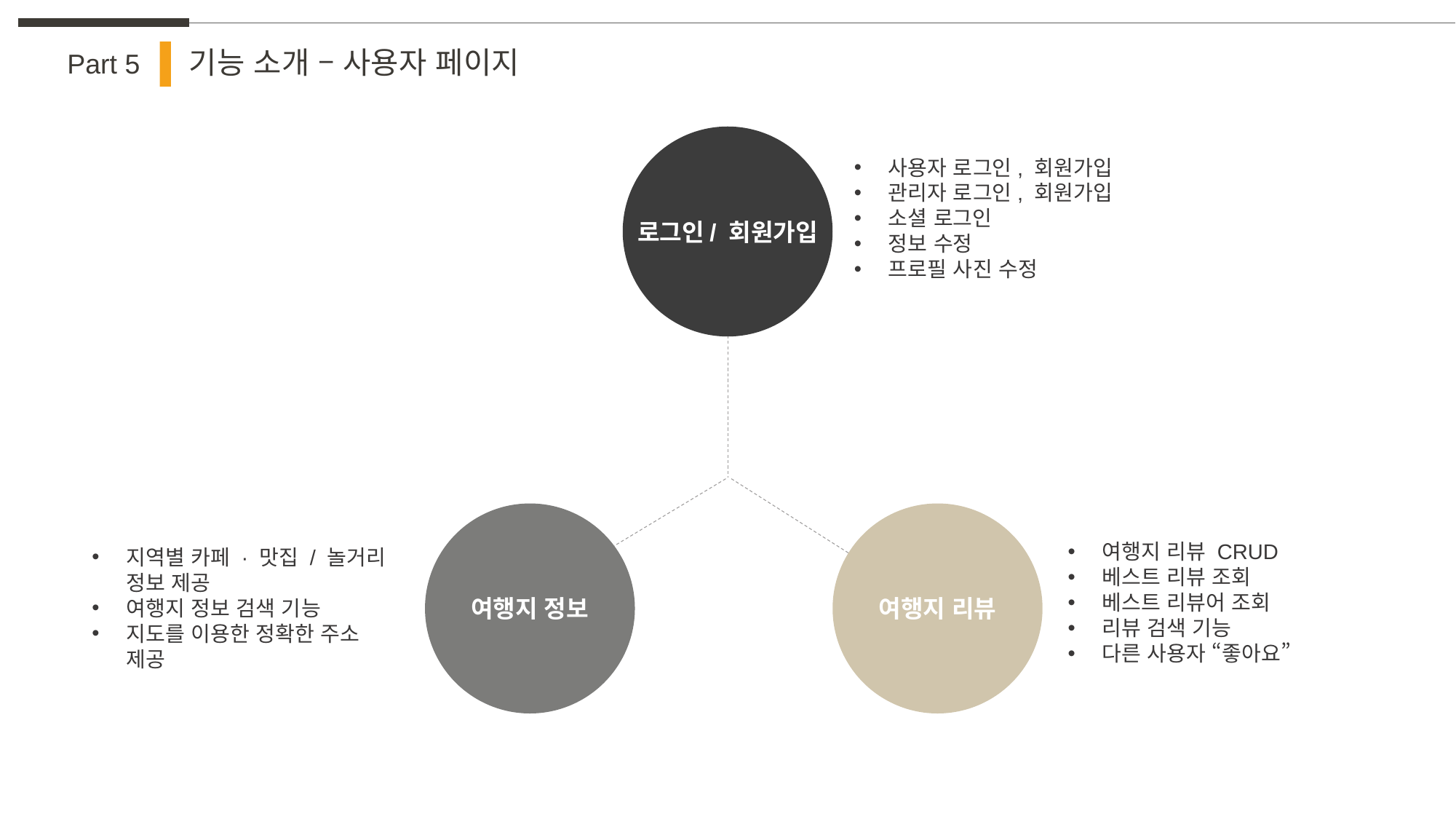

기능 소개 – 사용자 페이지
Part 5

사용자 로그인, 회원가입
관리자 로그인, 회원가입
소셜 로그인
정보 수정
프로필 사진 수정

로그인/ 회원가입

여행지 리뷰 CRUD
베스트 리뷰 조회
베스트 리뷰어 조회
리뷰 검색 기능
다른 사용자 “좋아요”

지역별 카페 · 맛집 / 놀거리 정보 제공
여행지 정보 검색 기능
지도를 이용한 정확한 주소 제공
여행지 정보
여행지 리뷰